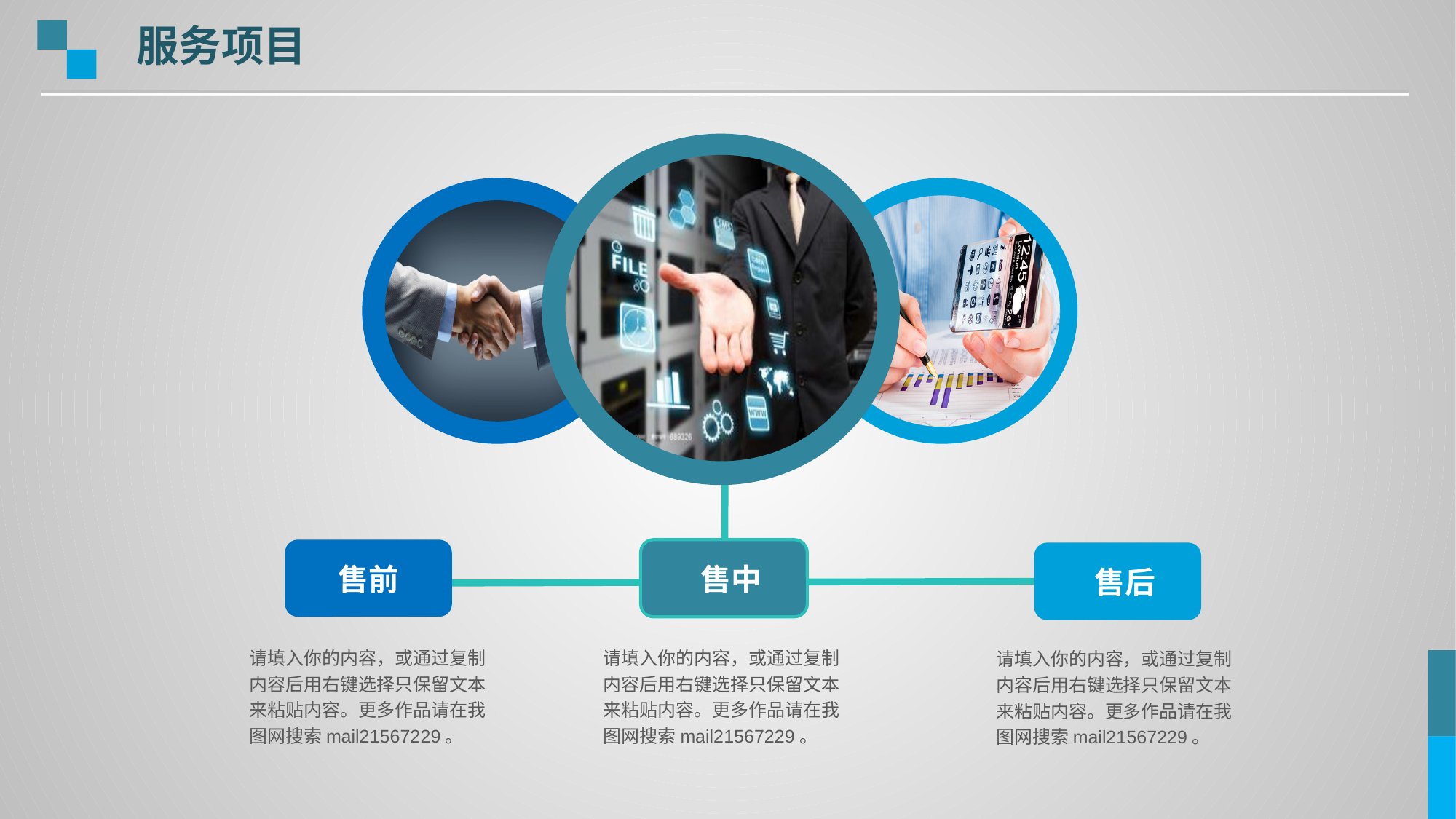

服务项目

售前
 售中
 售后
请填入你的内容，或通过复制内容后用右键选择只保留文本来粘贴内容。更多作品请在我图网搜索mail21567229。
请填入你的内容，或通过复制内容后用右键选择只保留文本来粘贴内容。更多作品请在我图网搜索mail21567229。
请填入你的内容，或通过复制内容后用右键选择只保留文本来粘贴内容。更多作品请在我图网搜索mail21567229。